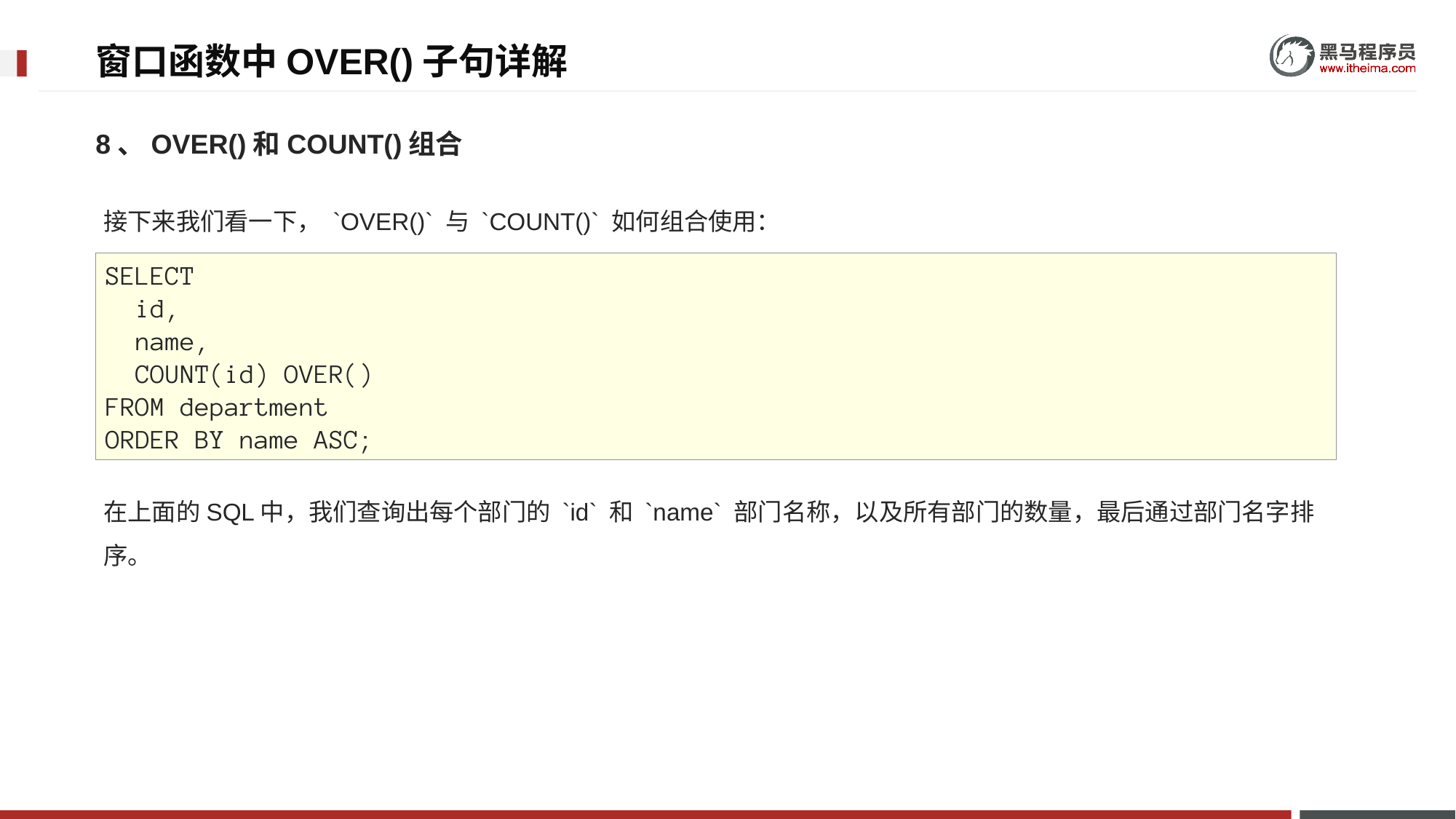

# 窗口函数中OVER()子句详解
8、OVER()和COUNT()组合
接下来我们看一下， `OVER()` 与 `COUNT()` 如何组合使用：

在上面的SQL中，我们查询出每个部门的 `id` 和 `name` 部门名称，以及所有部门的数量，最后通过部门名字排序。
SELECT
  id,
  name,
  COUNT(id) OVER()
FROM department
ORDER BY name ASC;